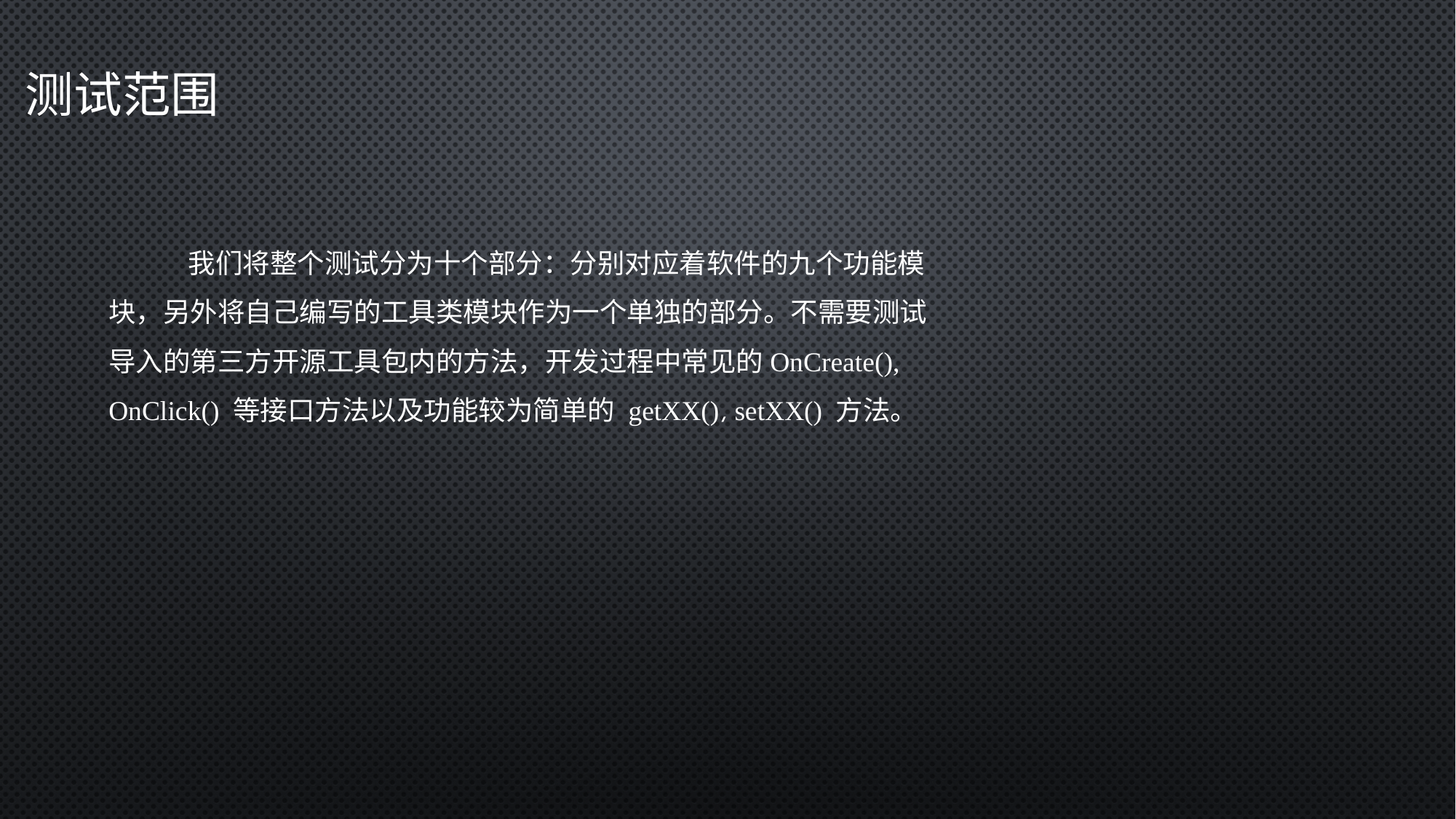

测试范围
   我们将整个测试分为十个部分：分别对应着软件的九个功能模块，另外将自己编写的工具类模块作为一个单独的部分。不需要测试导入的第三方开源工具包内的方法，开发过程中常见的OnCreate(), OnClick() 等接口方法以及功能较为简单的 getXX(), setXX() 方法。